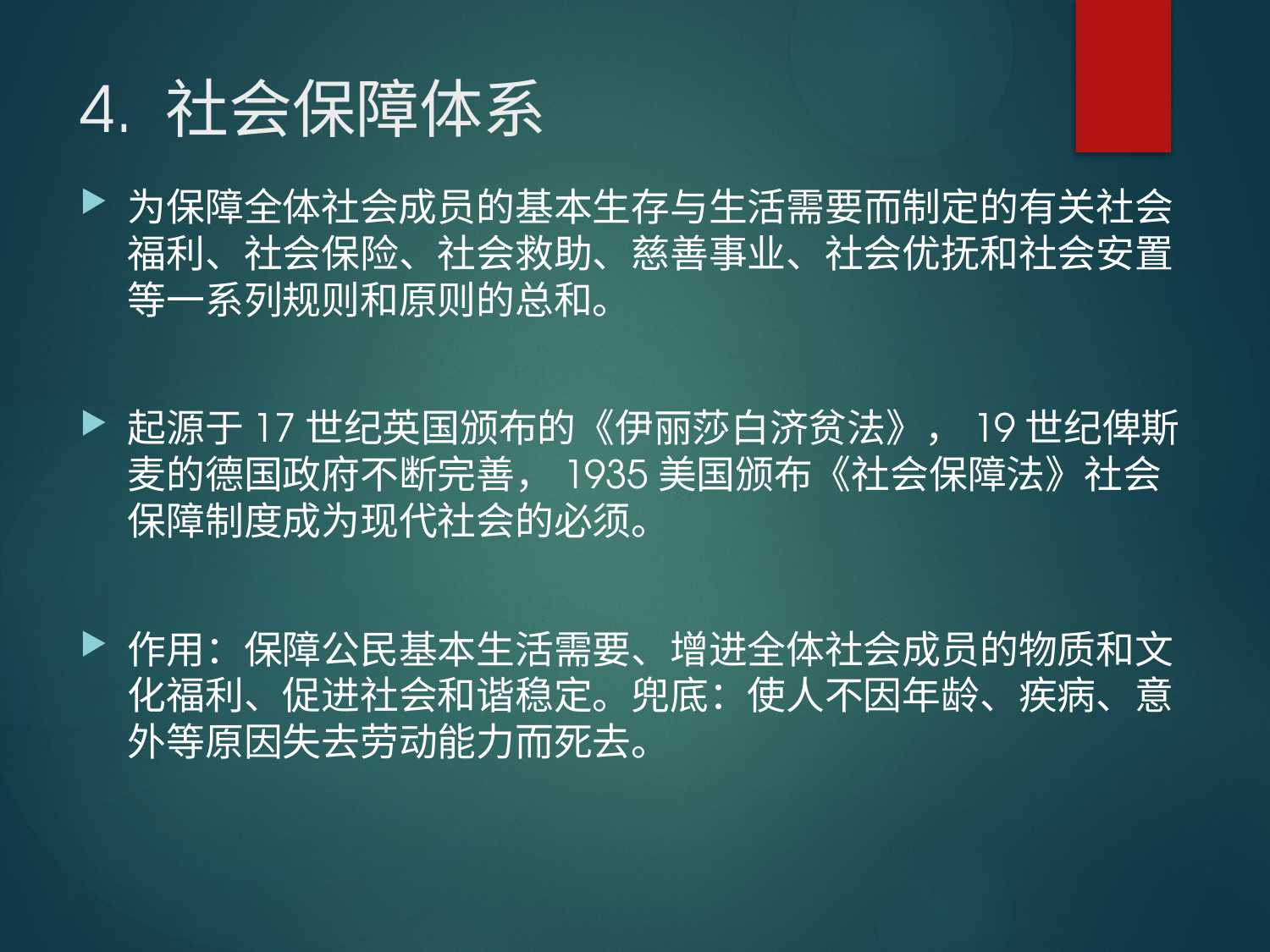

# 4. 社会保障体系
为保障全体社会成员的基本生存与生活需要而制定的有关社会福利、社会保险、社会救助、慈善事业、社会优抚和社会安置等一系列规则和原则的总和。

起源于17世纪英国颁布的《伊丽莎白济贫法》，19世纪俾斯麦的德国政府不断完善，1935美国颁布《社会保障法》社会保障制度成为现代社会的必须。

作用：保障公民基本生活需要、增进全体社会成员的物质和文化福利、促进社会和谐稳定。兜底：使人不因年龄、疾病、意外等原因失去劳动能力而死去。